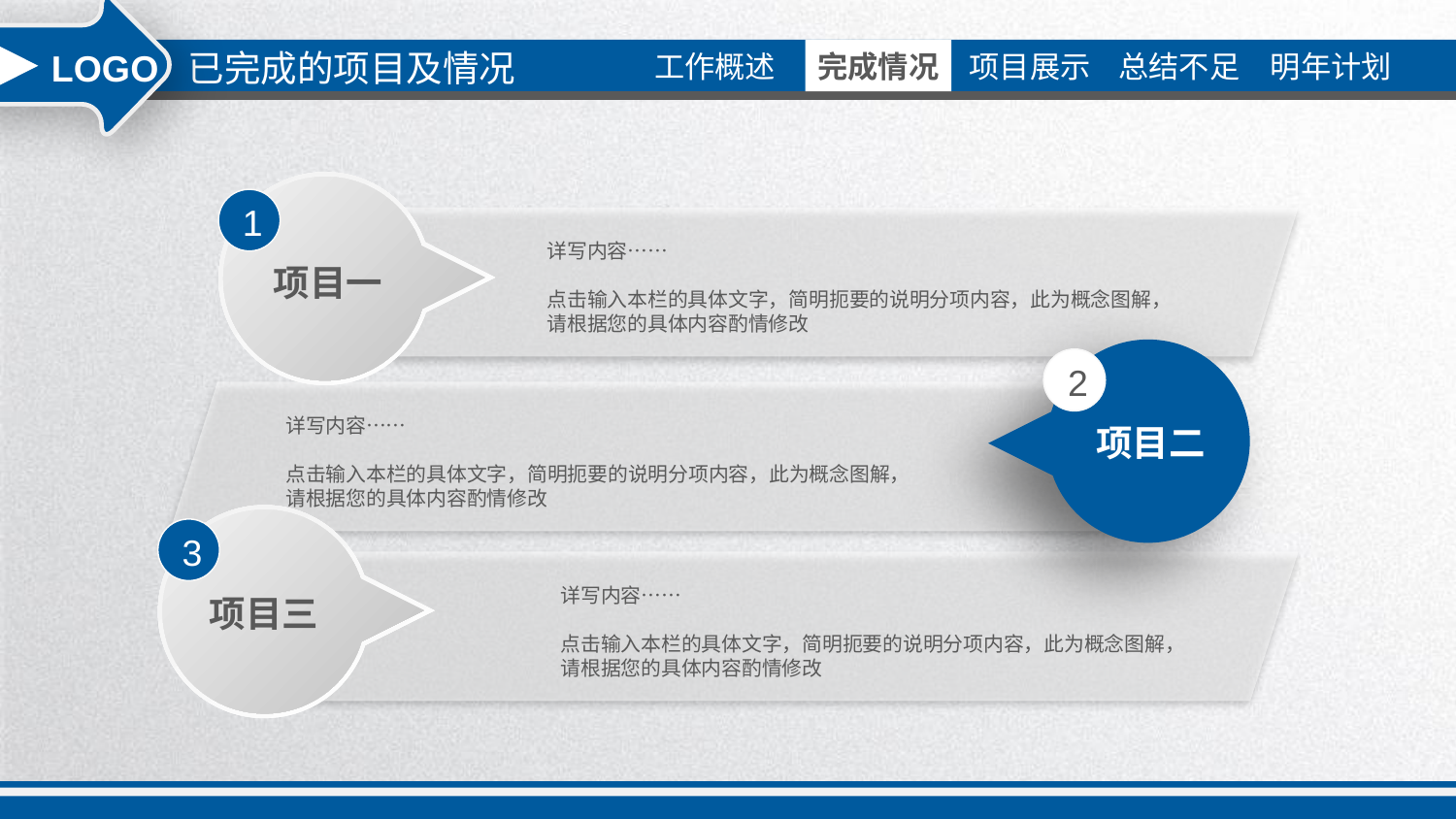

已完成的项目及情况
LOGO

1

详写内容……

点击输入本栏的具体文字，简明扼要的说明分项内容，此为概念图解，请根据您的具体内容酌情修改
项目一

2

详写内容……

点击输入本栏的具体文字，简明扼要的说明分项内容，此为概念图解，请根据您的具体内容酌情修改
项目二

3

详写内容……

点击输入本栏的具体文字，简明扼要的说明分项内容，此为概念图解，请根据您的具体内容酌情修改
项目三